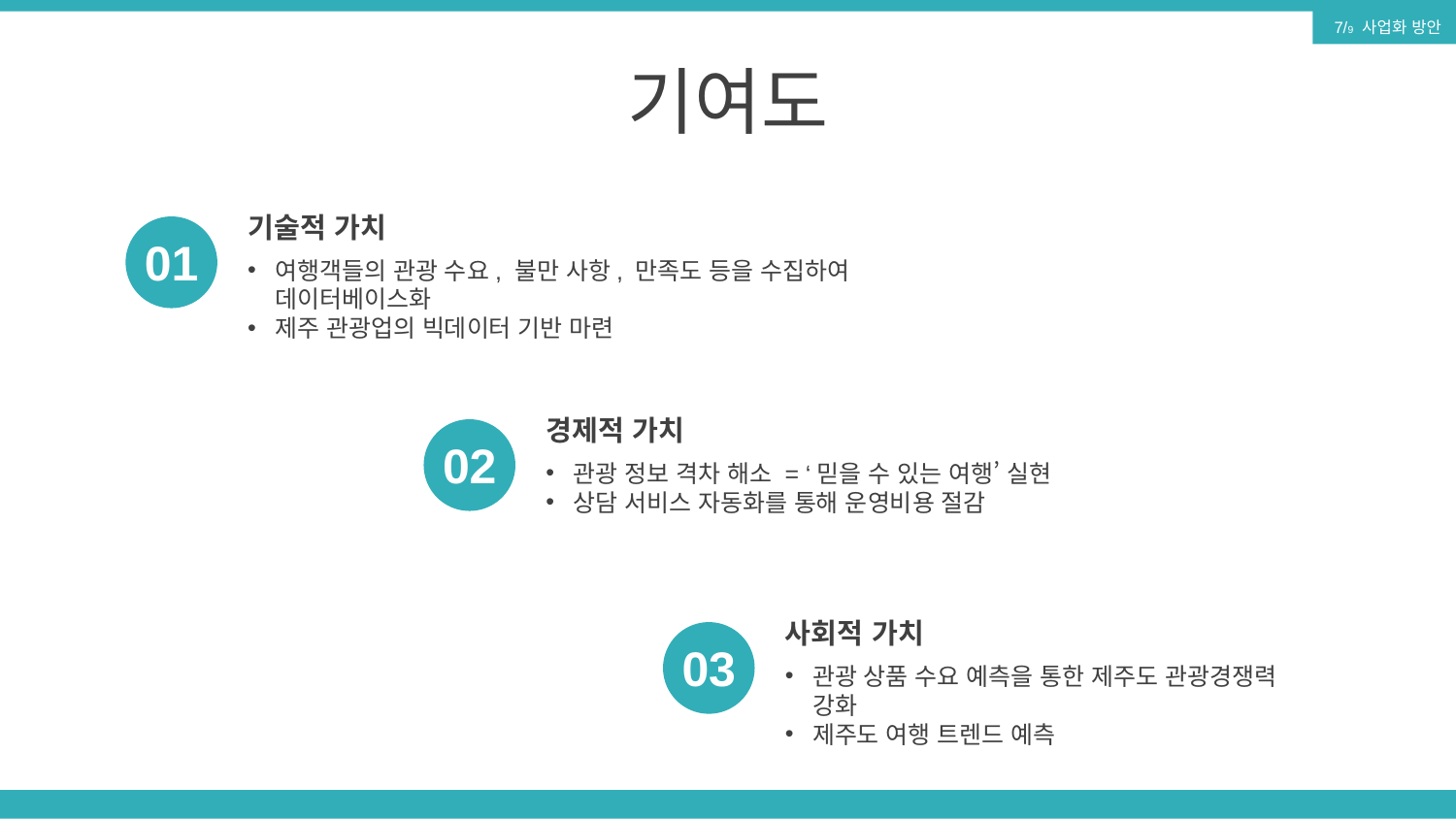

7/9 사업화 방안
기여도
기술적 가치
여행객들의 관광 수요, 불만 사항, 만족도 등을 수집하여 데이터베이스화
제주 관광업의 빅데이터 기반 마련

01
경제적 가치
관광 정보 격차 해소 = ‘믿을 수 있는 여행’ 실현
상담 서비스 자동화를 통해 운영비용 절감

02
사회적 가치
관광 상품 수요 예측을 통한 제주도 관광경쟁력 강화
제주도 여행 트렌드 예측

03